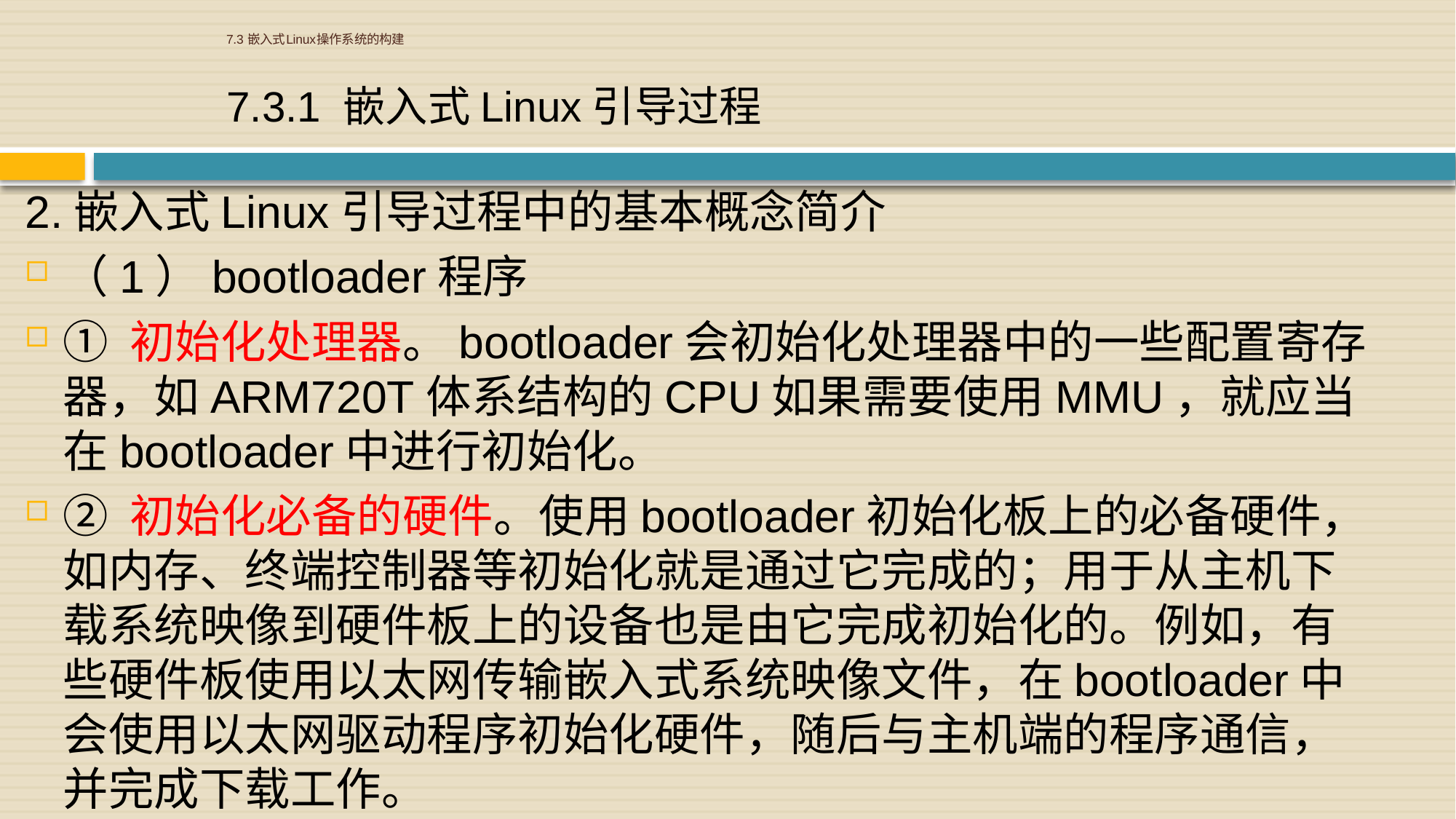

# 7.3 嵌入式Linux操作系统的构建
7.3.1 嵌入式Linux引导过程
2.嵌入式Linux引导过程中的基本概念简介
（1）bootloader程序
① 初始化处理器。bootloader会初始化处理器中的一些配置寄存器，如ARM720T体系结构的CPU如果需要使用MMU，就应当在bootloader中进行初始化。
② 初始化必备的硬件。使用bootloader初始化板上的必备硬件，如内存、终端控制器等初始化就是通过它完成的；用于从主机下载系统映像到硬件板上的设备也是由它完成初始化的。例如，有些硬件板使用以太网传输嵌入式系统映像文件，在bootloader中会使用以太网驱动程序初始化硬件，随后与主机端的程序通信，并完成下载工作。